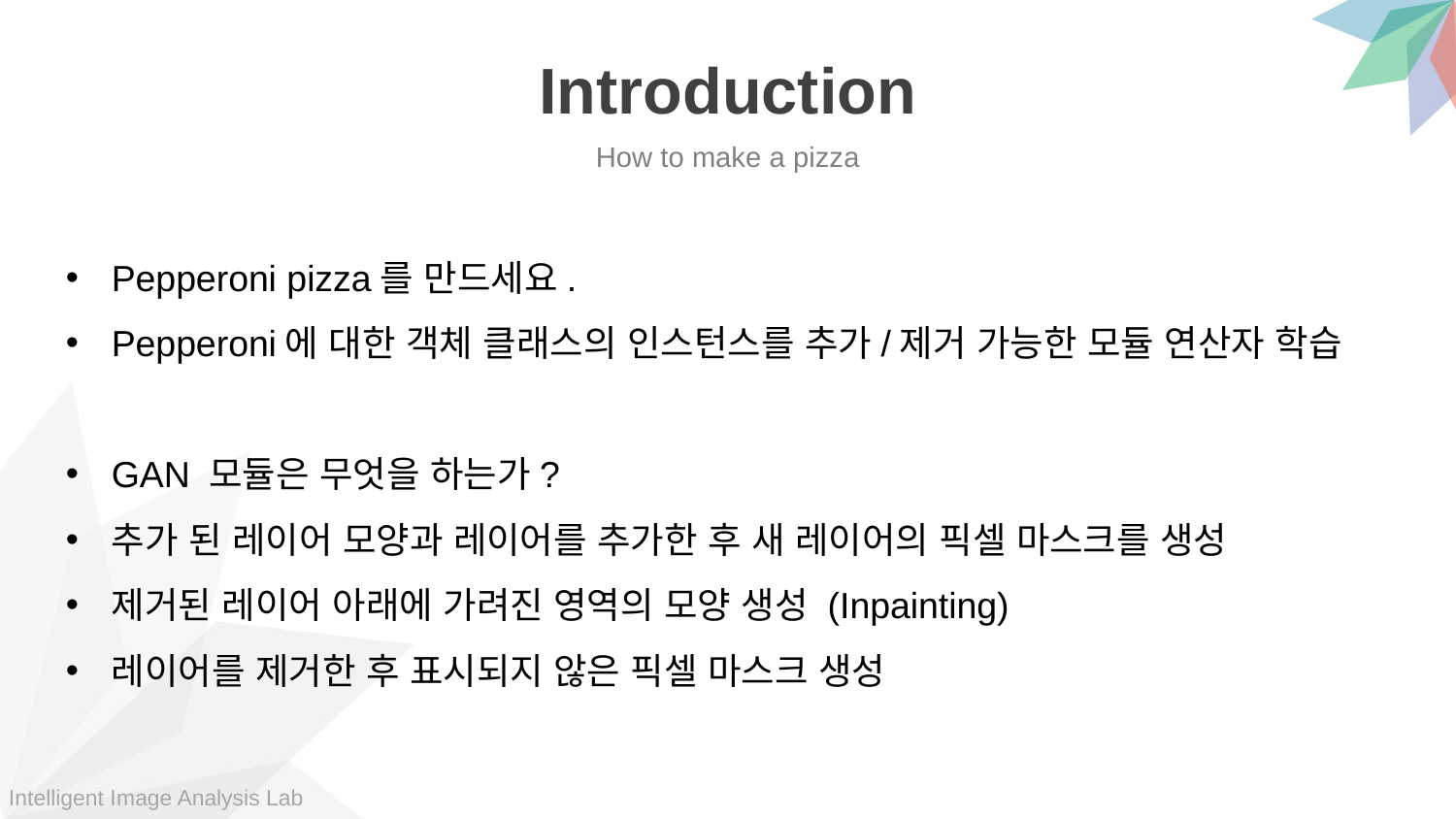

Introduction
How to make a pizza
Pepperoni pizza를 만드세요.
Pepperoni에 대한 객체 클래스의 인스턴스를 추가/제거 가능한 모듈 연산자 학습

GAN 모듈은 무엇을 하는가?
추가 된 레이어 모양과 레이어를 추가한 후 새 레이어의 픽셀 마스크를 생성
제거된 레이어 아래에 가려진 영역의 모양 생성 (Inpainting)
레이어를 제거한 후 표시되지 않은 픽셀 마스크 생성